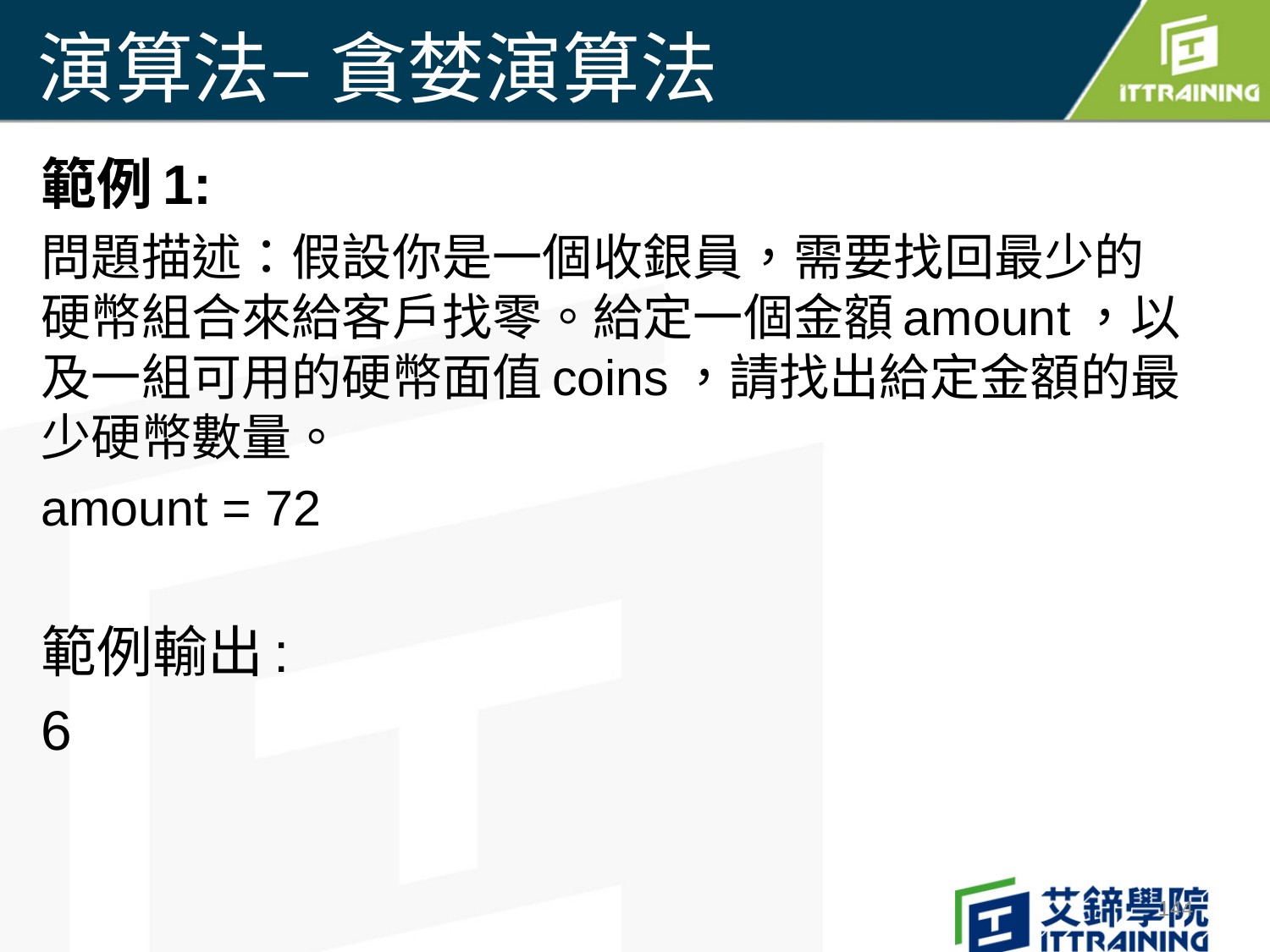

# 演算法– 貪婪演算法
範例1:
問題描述：假設你是一個收銀員，需要找回最少的硬幣組合來給客戶找零。給定一個金額amount，以及一組可用的硬幣面值coins，請找出給定金額的最少硬幣數量。
amount = 72

範例輸出:
6
144